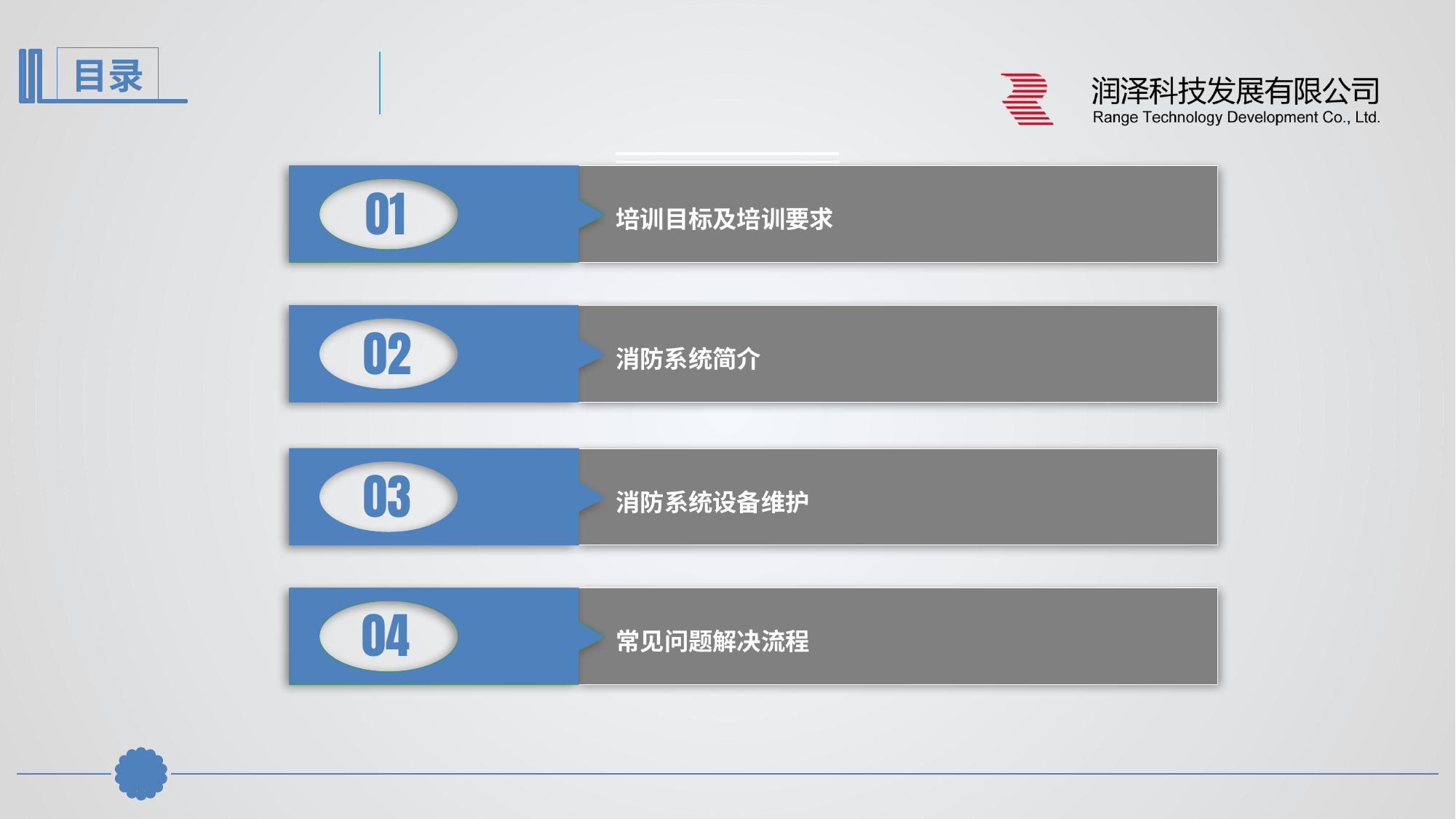

01
培训目标及培训要求

02
消防系统简介

03
消防系统设备维护

04
常见问题解决流程
2